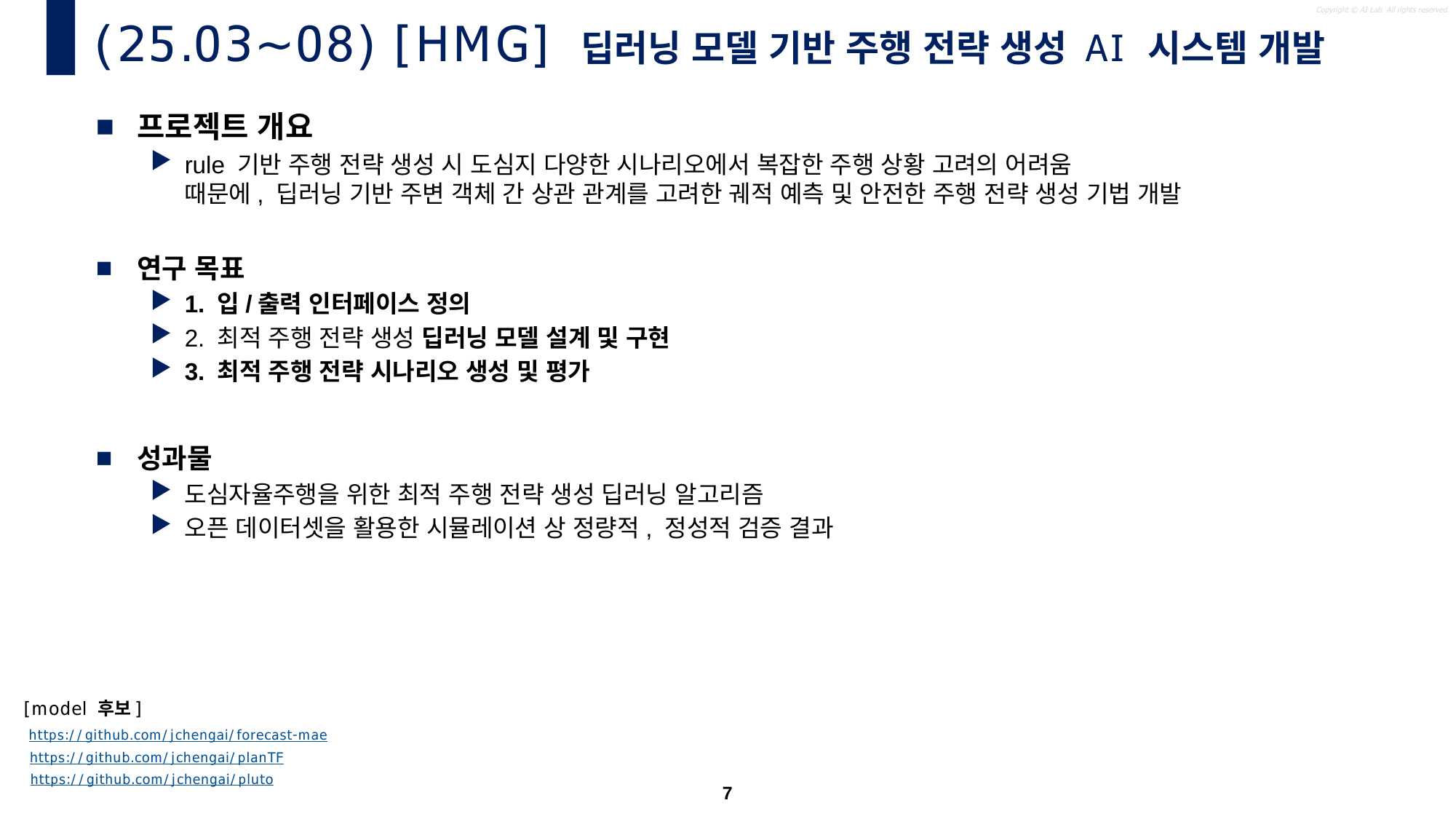

# (25.03~08) [HMG] 딥러닝 모델 기반 주행 전략 생성 AI 시스템 개발
프로젝트 개요
rule 기반 주행 전략 생성 시 도심지 다양한 시나리오에서 복잡한 주행 상황 고려의 어려움
때문에, 딥러닝 기반 주변 객체 간 상관 관계를 고려한 궤적 예측 및 안전한 주행 전략 생성 기법 개발

연구 목표
1. 입/출력 인터페이스 정의
2. 최적 주행 전략 생성 딥러닝 모델 설계 및 구현
3. 최적 주행 전략 시나리오 생성 및 평가

성과물
도심자율주행을 위한 최적 주행 전략 생성 딥러닝 알고리즘
오픈 데이터셋을 활용한 시뮬레이션 상 정량적, 정성적 검증 결과
[model 후보]
https://github.com/jchengai/forecast-mae
https://github.com/jchengai/planTF
https://github.com/jchengai/pluto